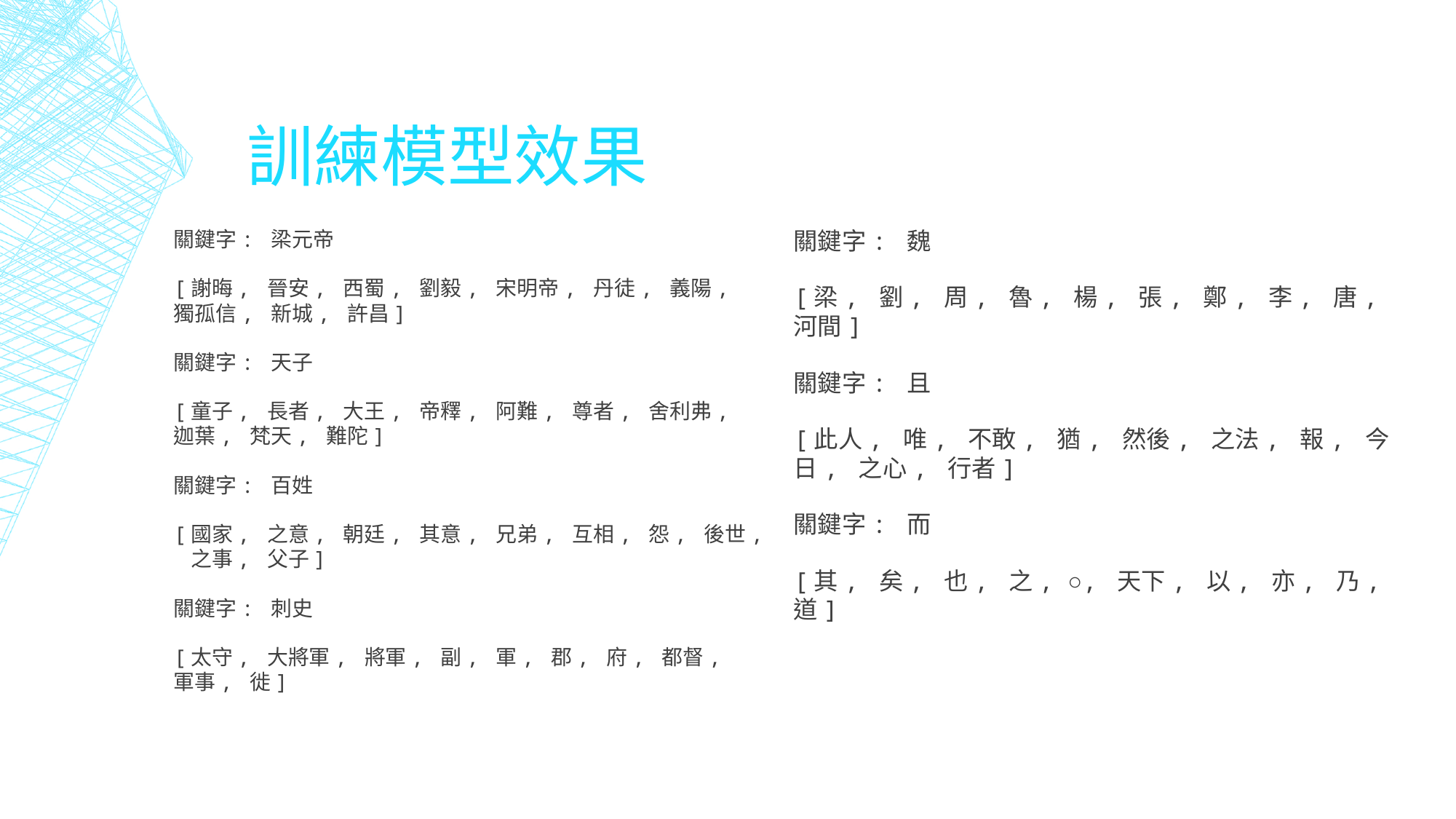

# 訓練模型效果
關鍵字: 梁元帝
[謝晦, 晉安, 西蜀, 劉毅, 宋明帝, 丹徒, 義陽, 獨孤信, 新城, 許昌]
關鍵字: 天子
[童子, 長者, 大王, 帝釋, 阿難, 尊者, 舍利弗, 迦葉, 梵天, 難陀]
關鍵字: 百姓
[國家, 之意, 朝廷, 其意, 兄弟, 互相, 怨, 後世, 之事, 父子]
關鍵字: 刺史
[太守, 大將軍, 將軍, 副, 軍, 郡, 府, 都督, 軍事, 徙]
關鍵字: 魏
[梁, 劉, 周, 魯, 楊, 張, 鄭, 李, 唐, 河間]
關鍵字: 且
[此人, 唯, 不敢, 猶, 然後, 之法, 報, 今日, 之心, 行者]
關鍵字: 而
[其, 矣, 也, 之, ○, 天下, 以, 亦, 乃, 道]